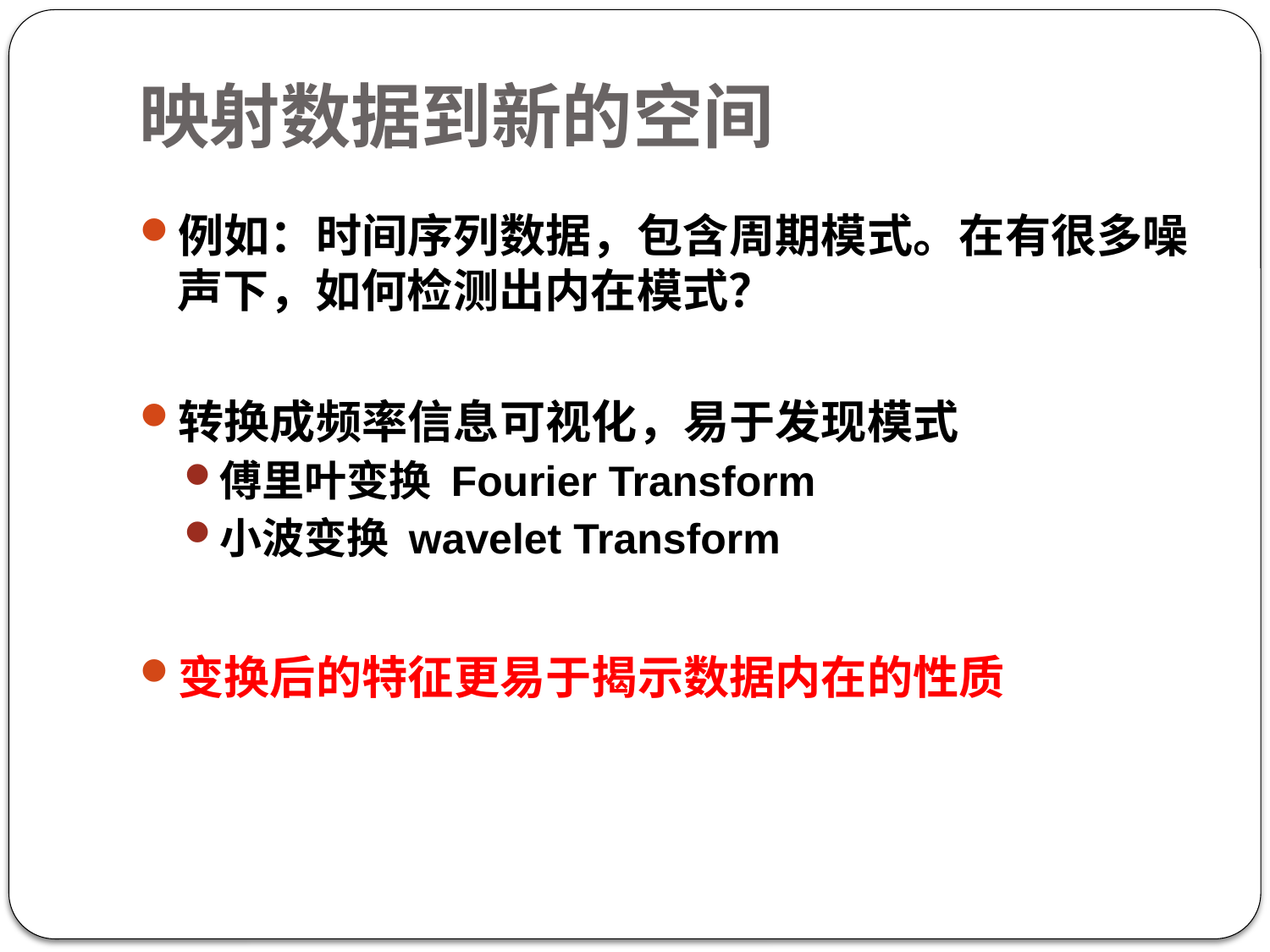

# 映射数据到新的空间
例如：时间序列数据，包含周期模式。在有很多噪声下，如何检测出内在模式？

转换成频率信息可视化，易于发现模式
傅里叶变换 Fourier Transform
小波变换 wavelet Transform

变换后的特征更易于揭示数据内在的性质